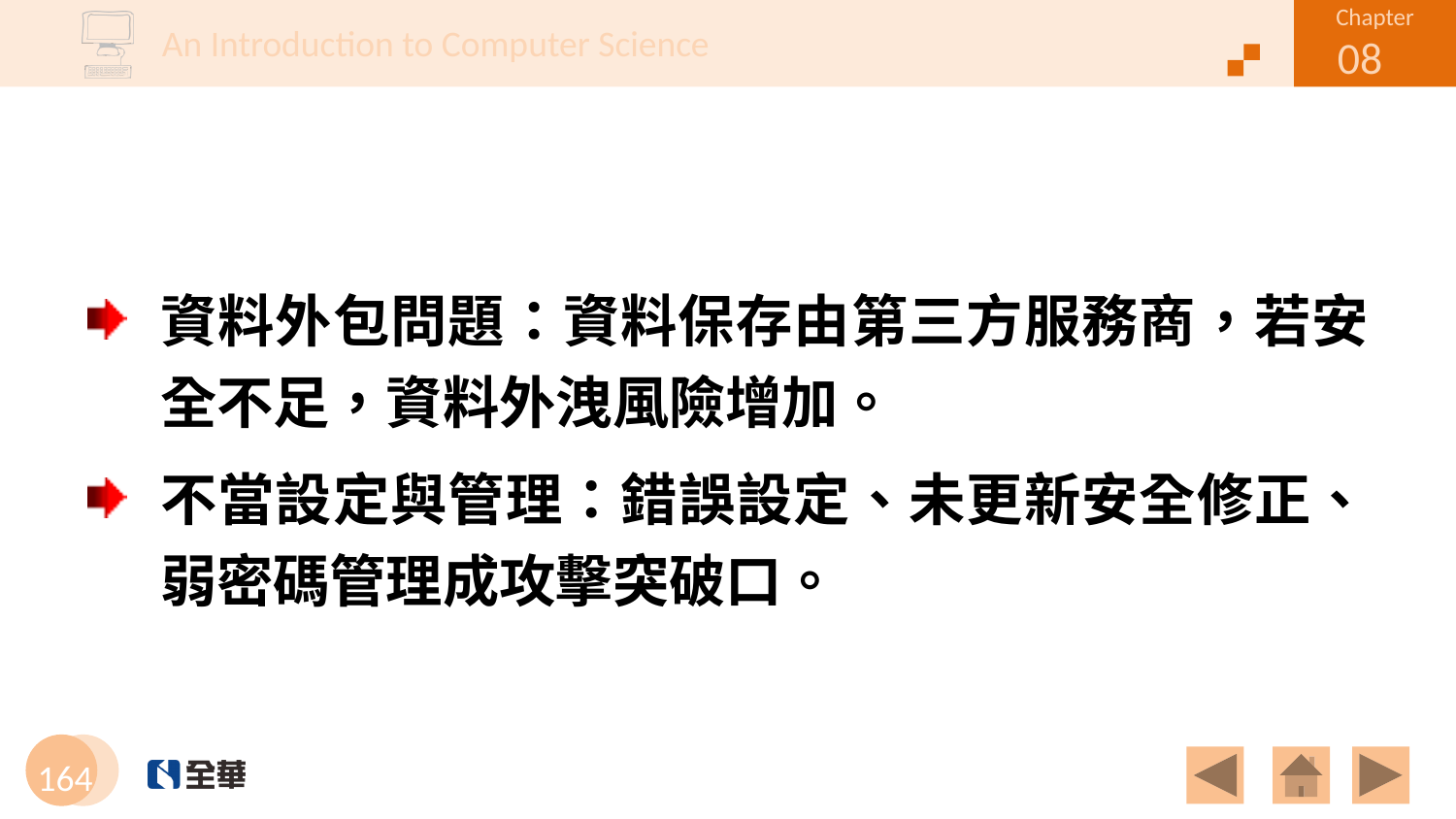

#
資料外包問題：資料保存由第三方服務商，若安全不足，資料外洩風險增加。
不當設定與管理：錯誤設定、未更新安全修正、弱密碼管理成攻擊突破口。